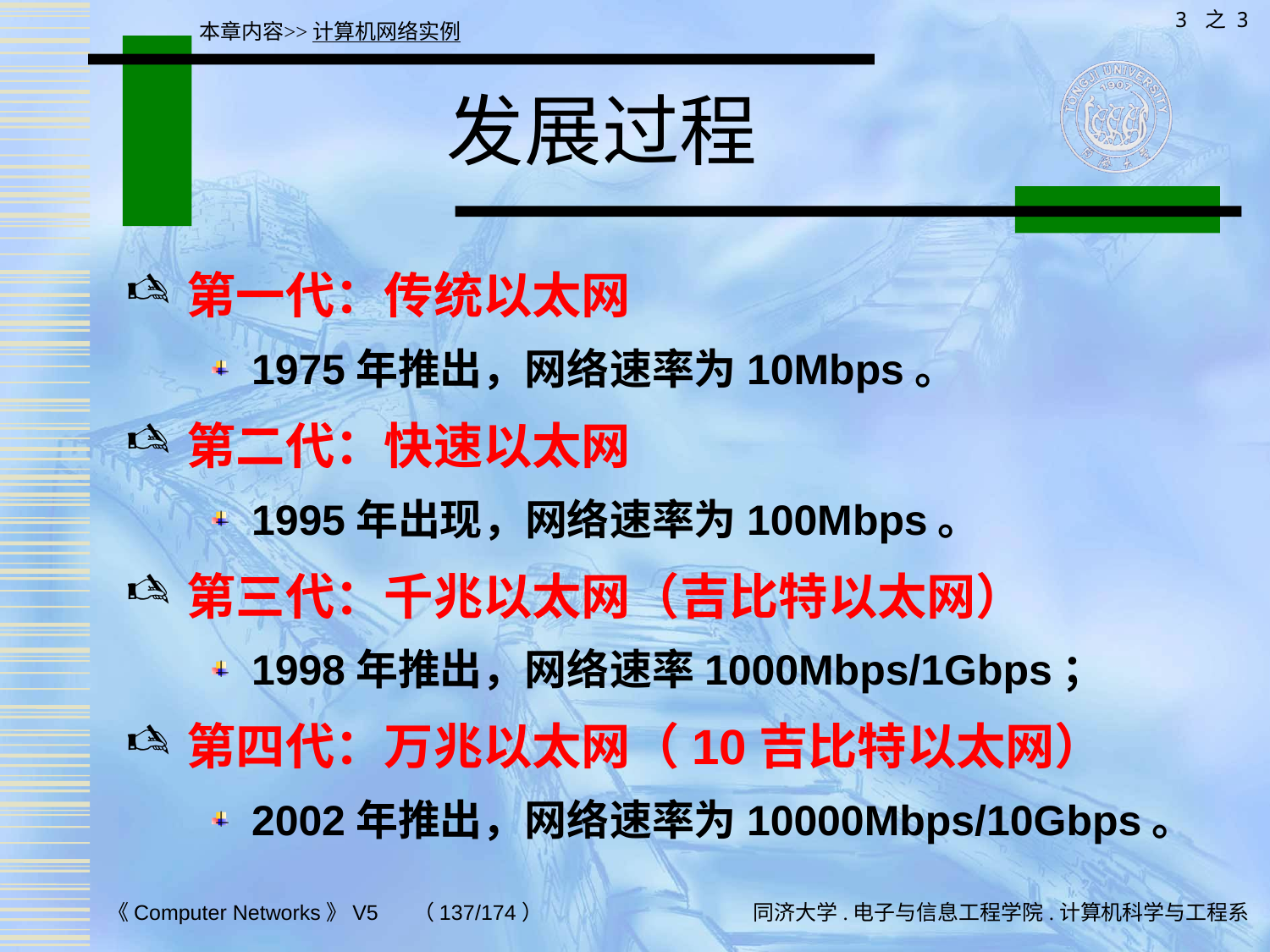

3 之 3
本章内容>>计算机网络实例
# 发展过程
第一代：传统以太网
1975年推出，网络速率为10Mbps。
第二代：快速以太网
1995年出现，网络速率为100Mbps。
第三代：千兆以太网（吉比特以太网）
1998年推出，网络速率1000Mbps/1Gbps；
第四代：万兆以太网（10吉比特以太网）
2002年推出，网络速率为10000Mbps/10Gbps。